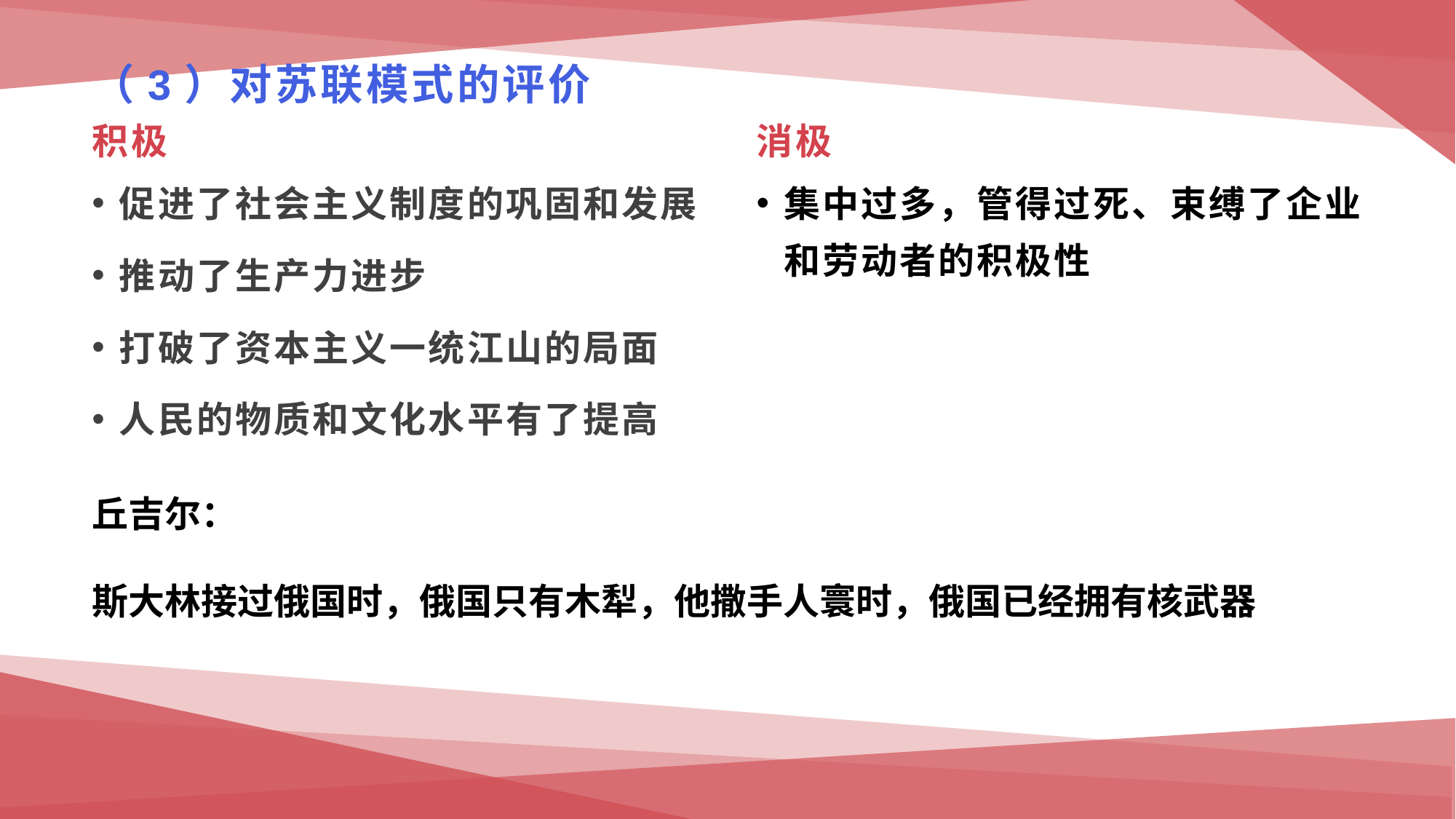

# （3）对苏联模式的评价
积极
消极
促进了社会主义制度的巩固和发展
推动了生产力进步
打破了资本主义一统江山的局面
人民的物质和文化水平有了提高
集中过多，管得过死、束缚了企业和劳动者的积极性
丘吉尔：

斯大林接过俄国时，俄国只有木犁，他撒手人寰时，俄国已经拥有核武器